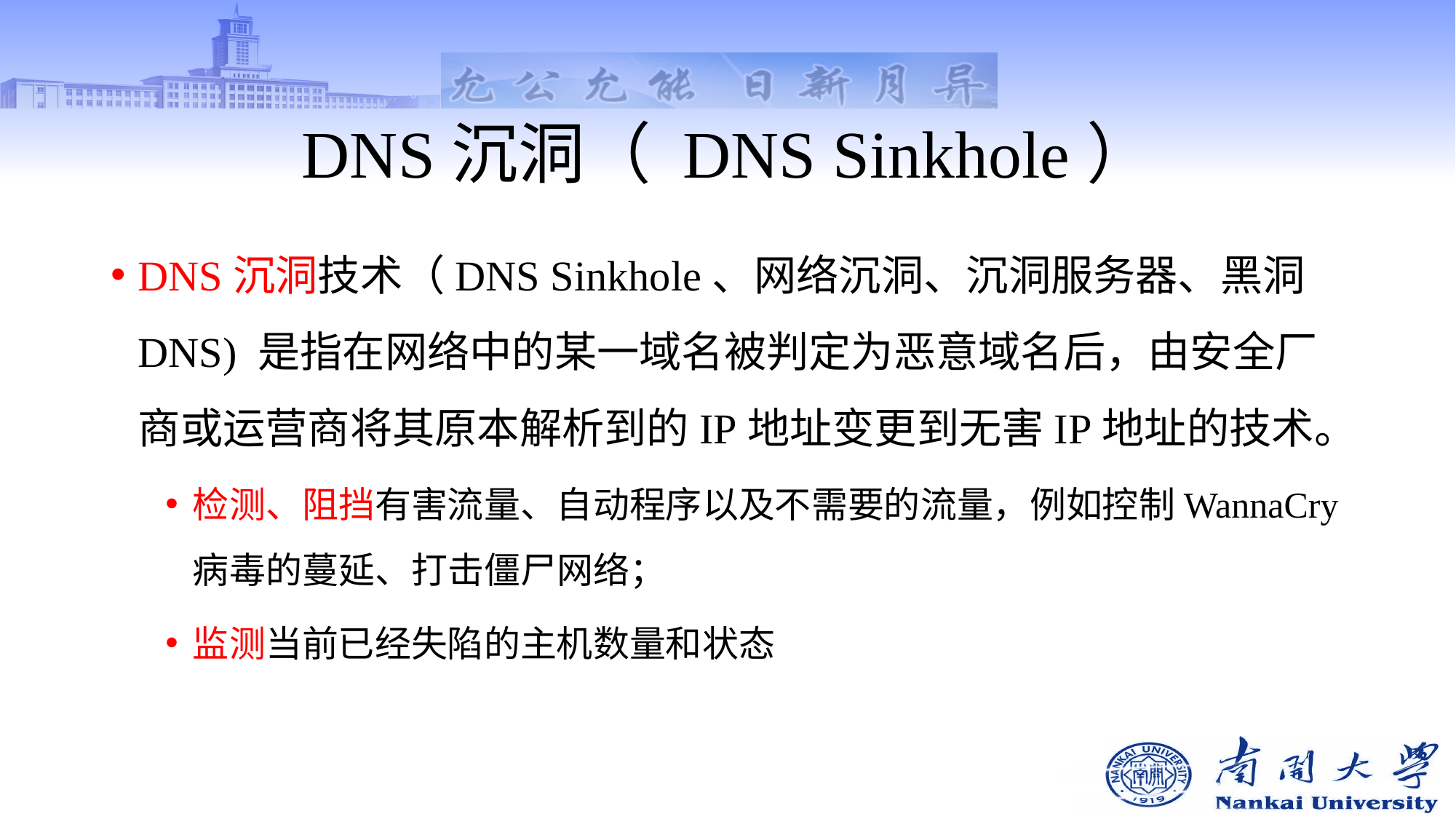

# DNS沉洞（ DNS Sinkhole）
DNS沉洞技术（DNS Sinkhole、网络沉洞、沉洞服务器、黑洞DNS) 是指在网络中的某一域名被判定为恶意域名后，由安全厂商或运营商将其原本解析到的IP地址变更到无害IP地址的技术。
检测、阻挡有害流量、自动程序以及不需要的流量，例如控制WannaCry病毒的蔓延、打击僵尸网络；
监测当前已经失陷的主机数量和状态